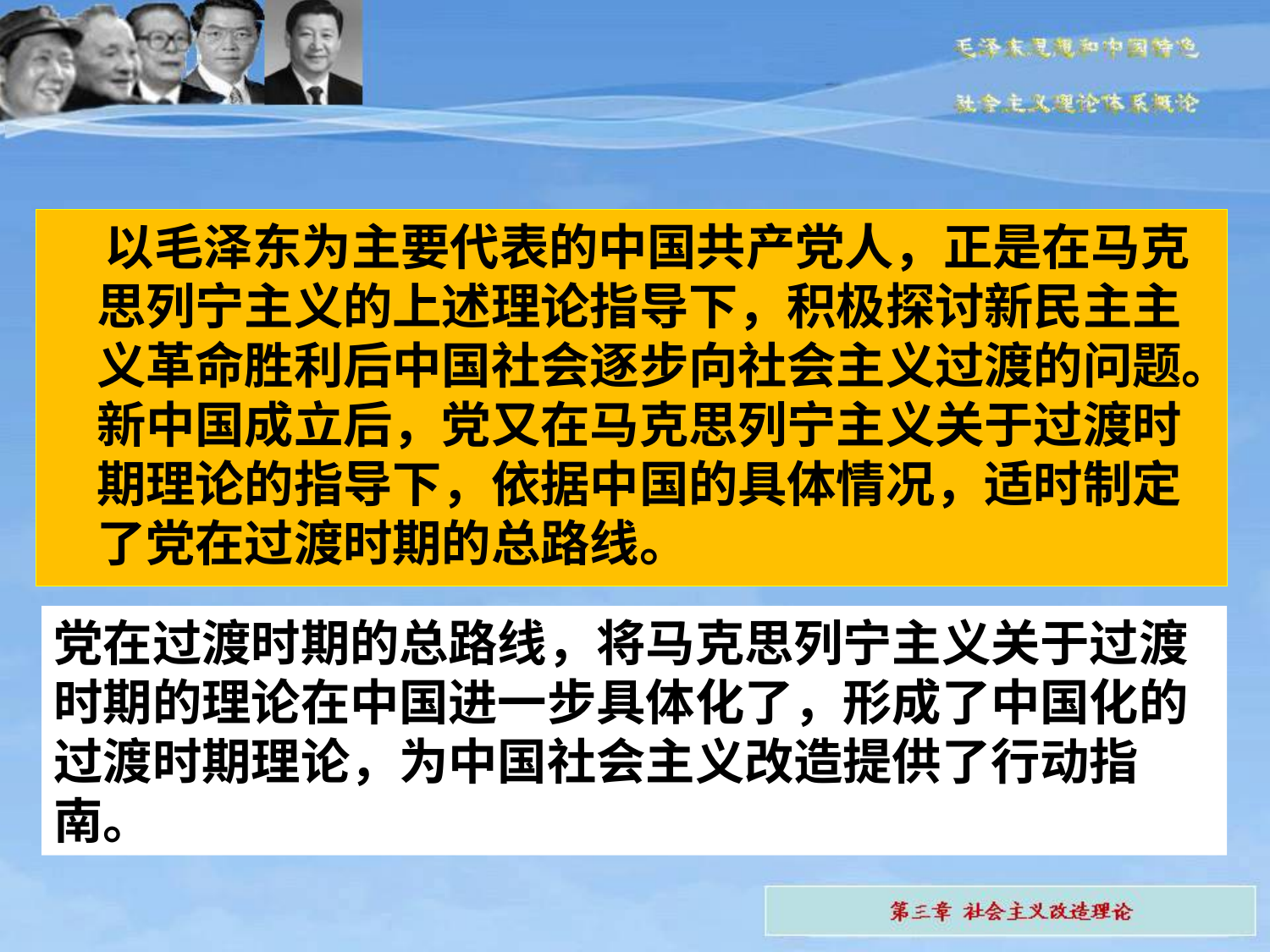

以毛泽东为主要代表的中国共产党人，正是在马克思列宁主义的上述理论指导下，积极探讨新民主主义革命胜利后中国社会逐步向社会主义过渡的问题。新中国成立后，党又在马克思列宁主义关于过渡时期理论的指导下，依据中国的具体情况，适时制定了党在过渡时期的总路线。
党在过渡时期的总路线，将马克思列宁主义关于过渡时期的理论在中国进一步具体化了，形成了中国化的过渡时期理论，为中国社会主义改造提供了行动指南。